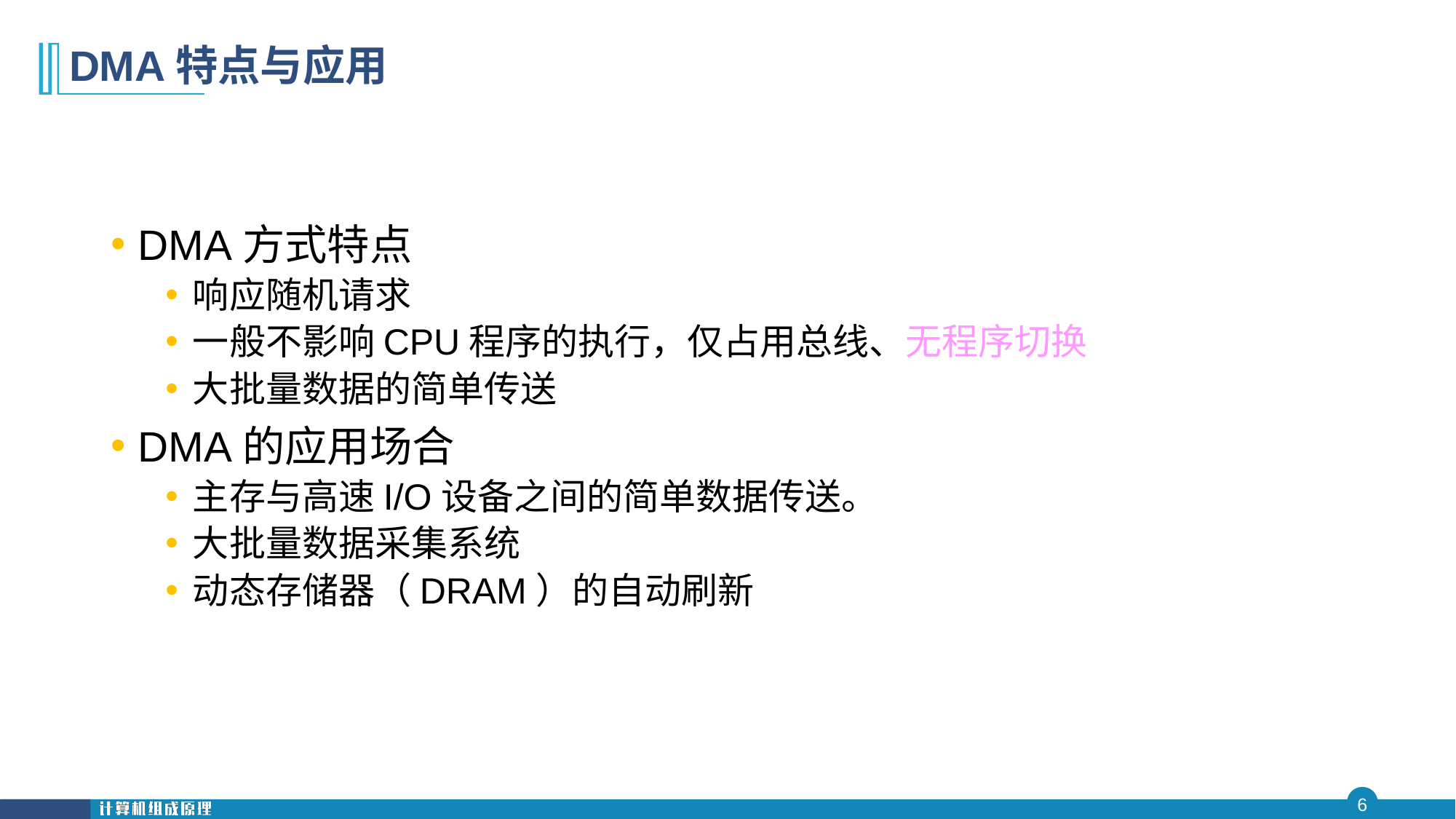

# DMA特点与应用
DMA方式特点
响应随机请求
一般不影响CPU程序的执行，仅占用总线、无程序切换
大批量数据的简单传送
DMA的应用场合
主存与高速I/O设备之间的简单数据传送。
大批量数据采集系统
动态存储器（DRAM）的自动刷新